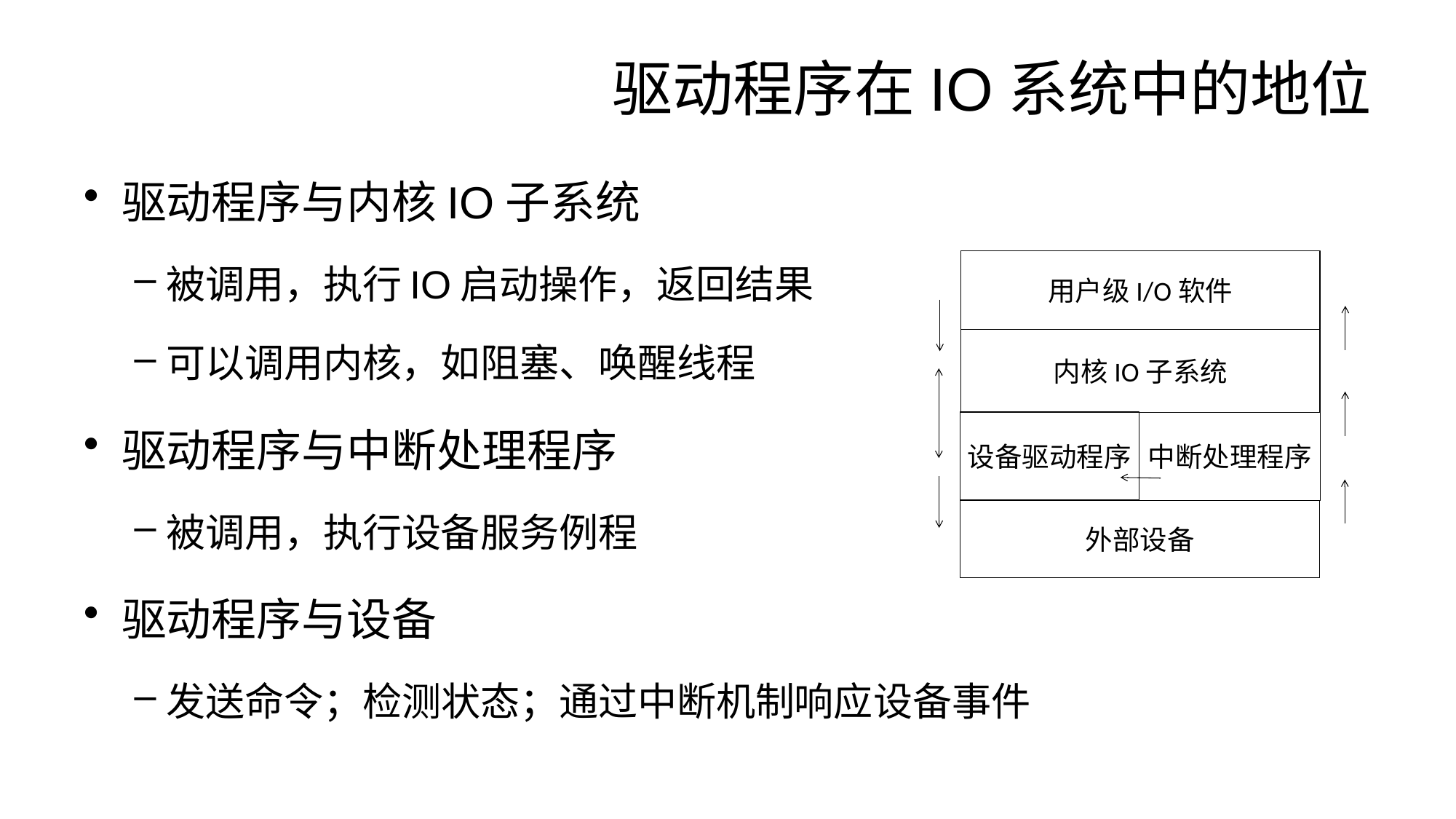

# 驱动程序在IO系统中的地位
驱动程序与内核IO子系统
被调用，执行IO启动操作，返回结果
可以调用内核，如阻塞、唤醒线程
驱动程序与中断处理程序
被调用，执行设备服务例程
驱动程序与设备
发送命令；检测状态；通过中断机制响应设备事件
用户级I/O软件
内核IO子系统
设备驱动程序
中断处理程序
外部设备